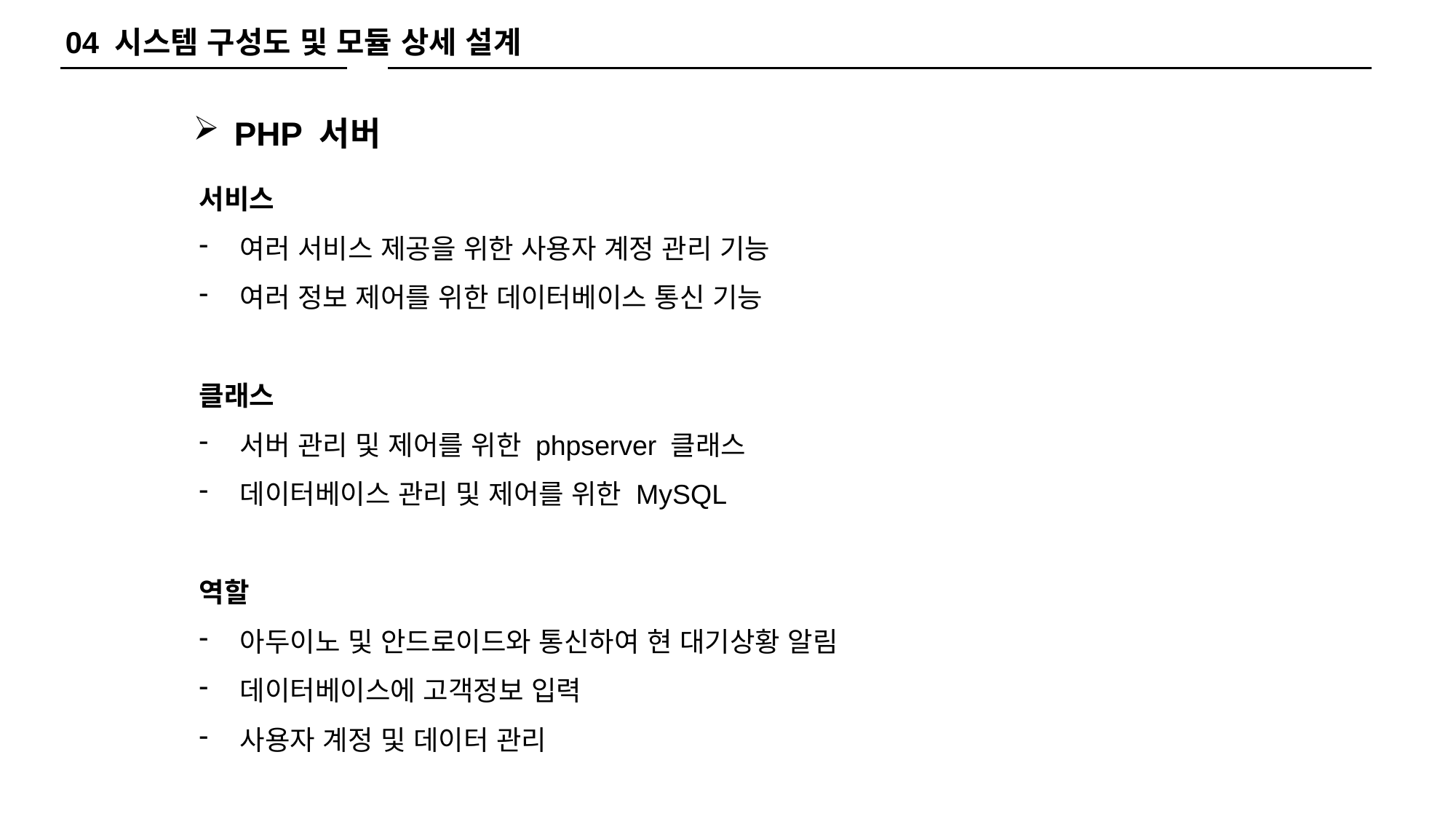

04 시스템 구성도 및 모듈 상세 설계
PHP 서버
서비스
여러 서비스 제공을 위한 사용자 계정 관리 기능
여러 정보 제어를 위한 데이터베이스 통신 기능

클래스
서버 관리 및 제어를 위한 phpserver 클래스
데이터베이스 관리 및 제어를 위한 MySQL

역할
아두이노 및 안드로이드와 통신하여 현 대기상황 알림
데이터베이스에 고객정보 입력
사용자 계정 및 데이터 관리